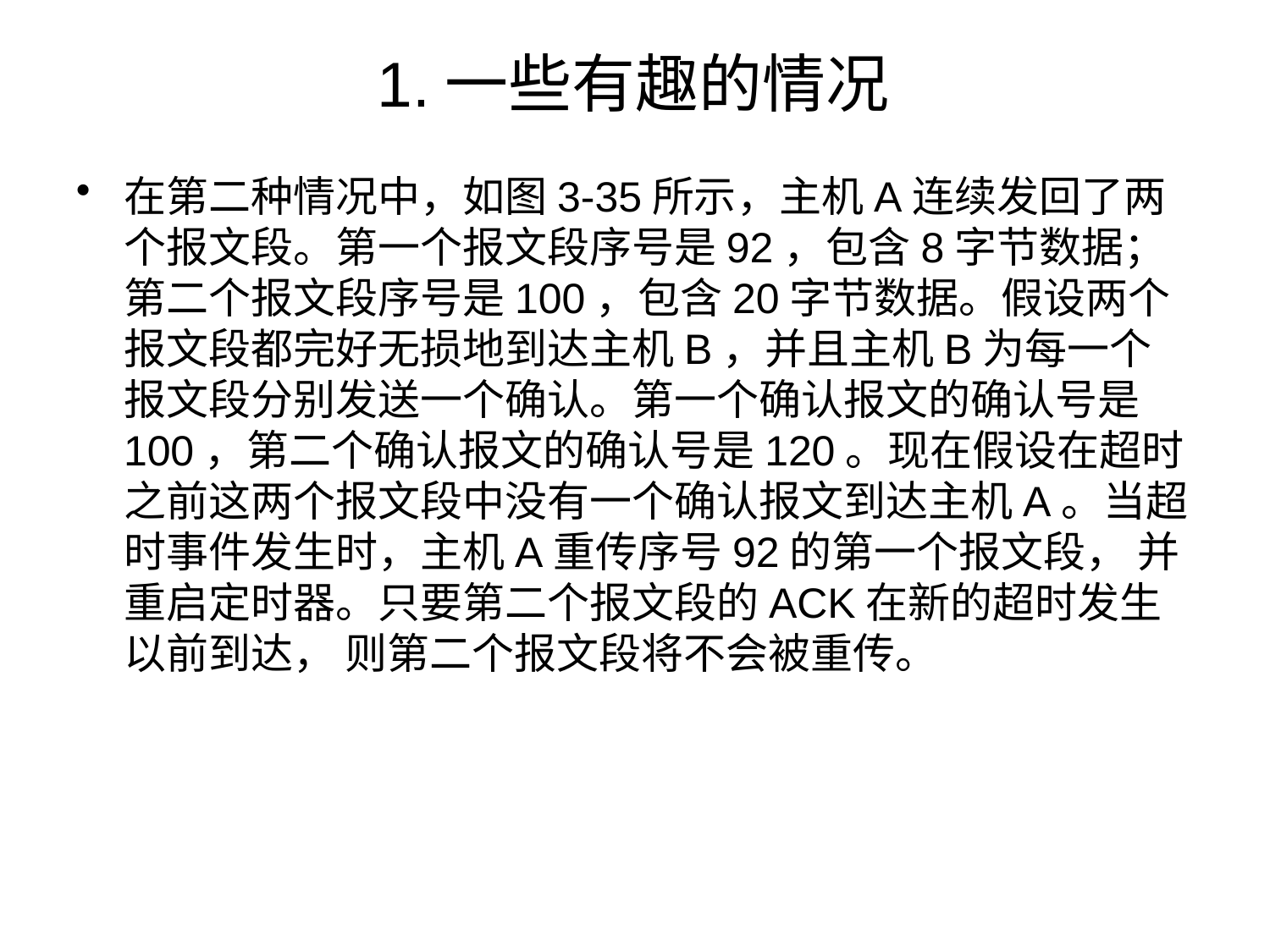

# 1.一些有趣的情况
在第二种情况中，如图3-35所示，主机A连续发回了两个报文段。第一个报文段序号是92，包含8字节数据；第二个报文段序号是100，包含20字节数据。假设两个报文段都完好无损地到达主机B，并且主机B为每一个报文段分别发送一个确认。第一个确认报文的确认号是100，第二个确认报文的确认号是120。现在假设在超时之前这两个报文段中没有一个确认报文到达主机A。当超时事件发生时，主机A重传序号92的第一个报文段， 并重启定时器。只要第二个报文段的ACK在新的超时发生以前到达， 则第二个报文段将不会被重传。